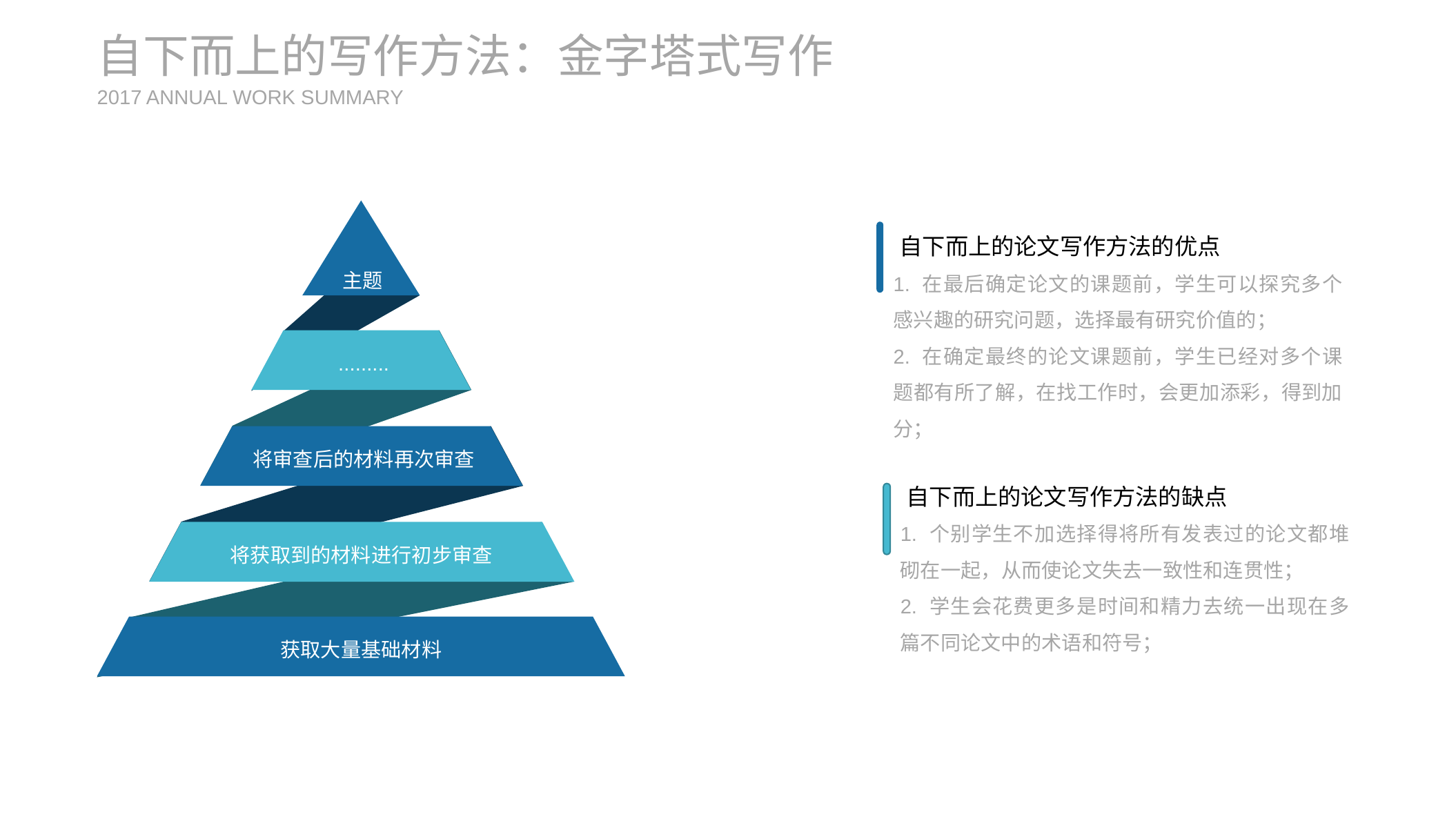

自下而上的写作方法：金字塔式写作
2017 ANNUAL WORK SUMMARY

主题

自下而上的论文写作方法的优点
1. 在最后确定论文的课题前，学生可以探究多个感兴趣的研究问题，选择最有研究价值的；
2. 在确定最终的论文课题前，学生已经对多个课题都有所了解，在找工作时，会更加添彩，得到加分；

.........

将审查后的材料再次审查

自下而上的论文写作方法的缺点
1. 个别学生不加选择得将所有发表过的论文都堆砌在一起，从而使论文失去一致性和连贯性；
2. 学生会花费更多是时间和精力去统一出现在多篇不同论文中的术语和符号；

将获取到的材料进行初步审查

获取大量基础材料